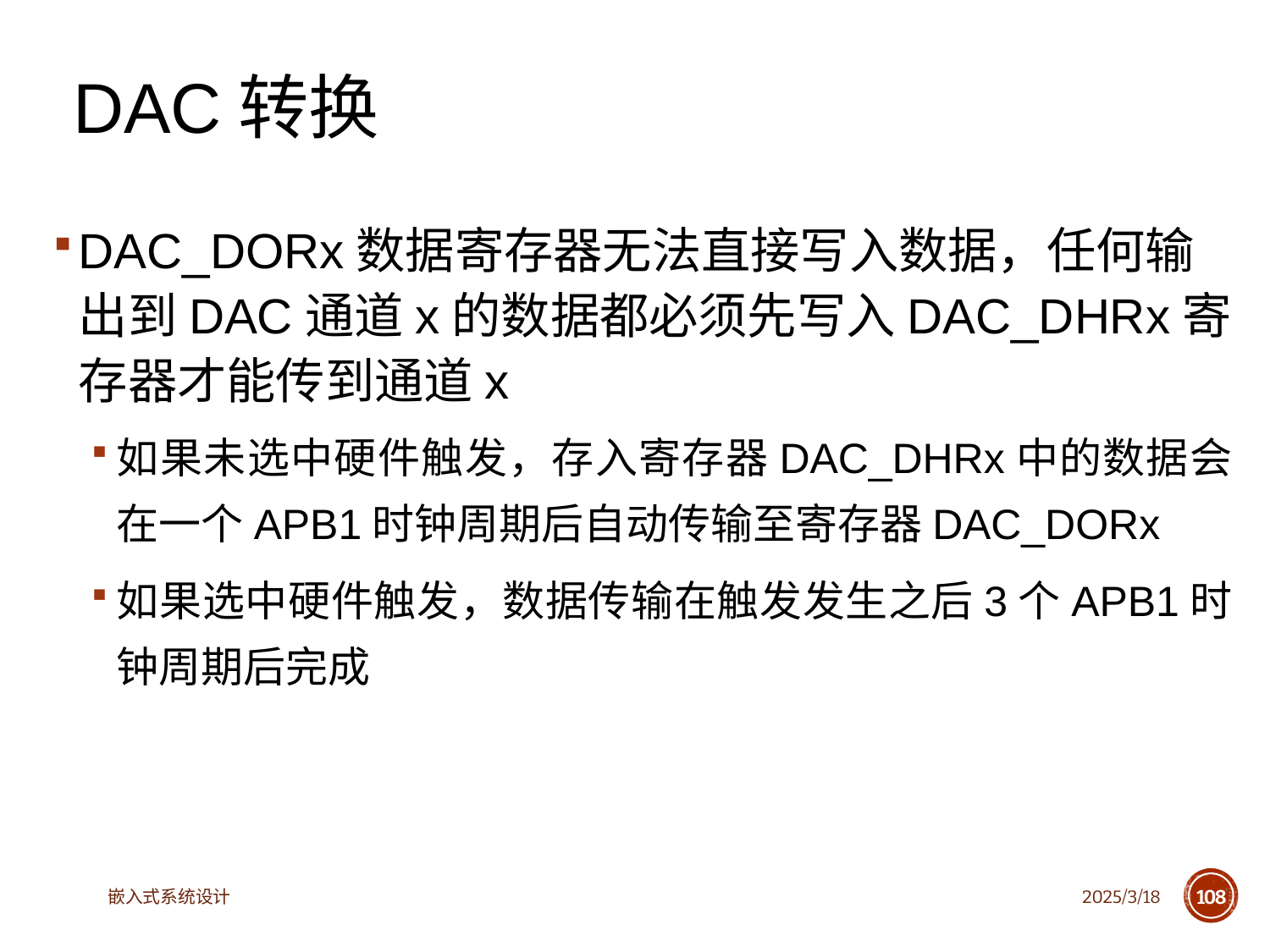

# DAC转换
DAC_DORx数据寄存器无法直接写入数据，任何输出到DAC通道x的数据都必须先写入DAC_DHRx寄存器才能传到通道x
如果未选中硬件触发，存入寄存器DAC_DHRx中的数据会在一个APB1时钟周期后自动传输至寄存器DAC_DORx
如果选中硬件触发，数据传输在触发发生之后3个APB1时钟周期后完成
嵌入式系统设计
2025/3/18
108